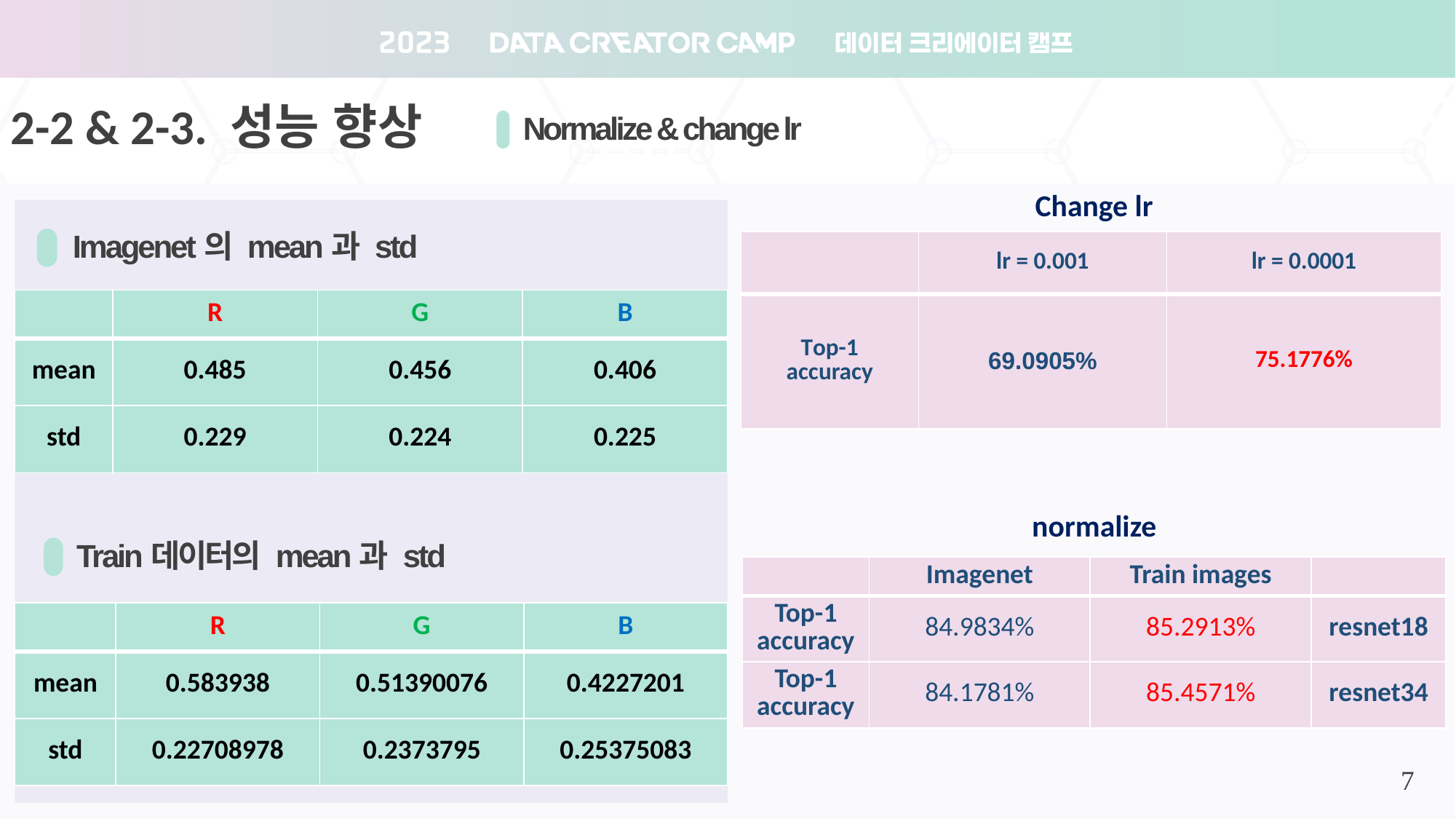

2-2 & 2-3. 성능 향상
Normalize & change lr

Change lr

Imagenet의 mean과 std

|  | lr = 0.001 | lr = 0.0001 |
| --- | --- | --- |
| Top-1 accuracy | 69.0905% | 75.1776% |
|  | R | G | B |
| --- | --- | --- | --- |
| mean | 0.485 | 0.456 | 0.406 |
| std | 0.229 | 0.224 | 0.225 |
normalize
Train데이터의 mean과 std

|  | Imagenet | Train images |  |
| --- | --- | --- | --- |
| Top-1 accuracy | 84.9834% | 85.2913% | resnet18 |
| Top-1 accuracy | 84.1781% | 85.4571% | resnet34 |
|  | R | G | B |
| --- | --- | --- | --- |
| mean | 0.583938 | 0.51390076 | 0.4227201 |
| std | 0.22708978 | 0.2373795 | 0.25375083 |
7